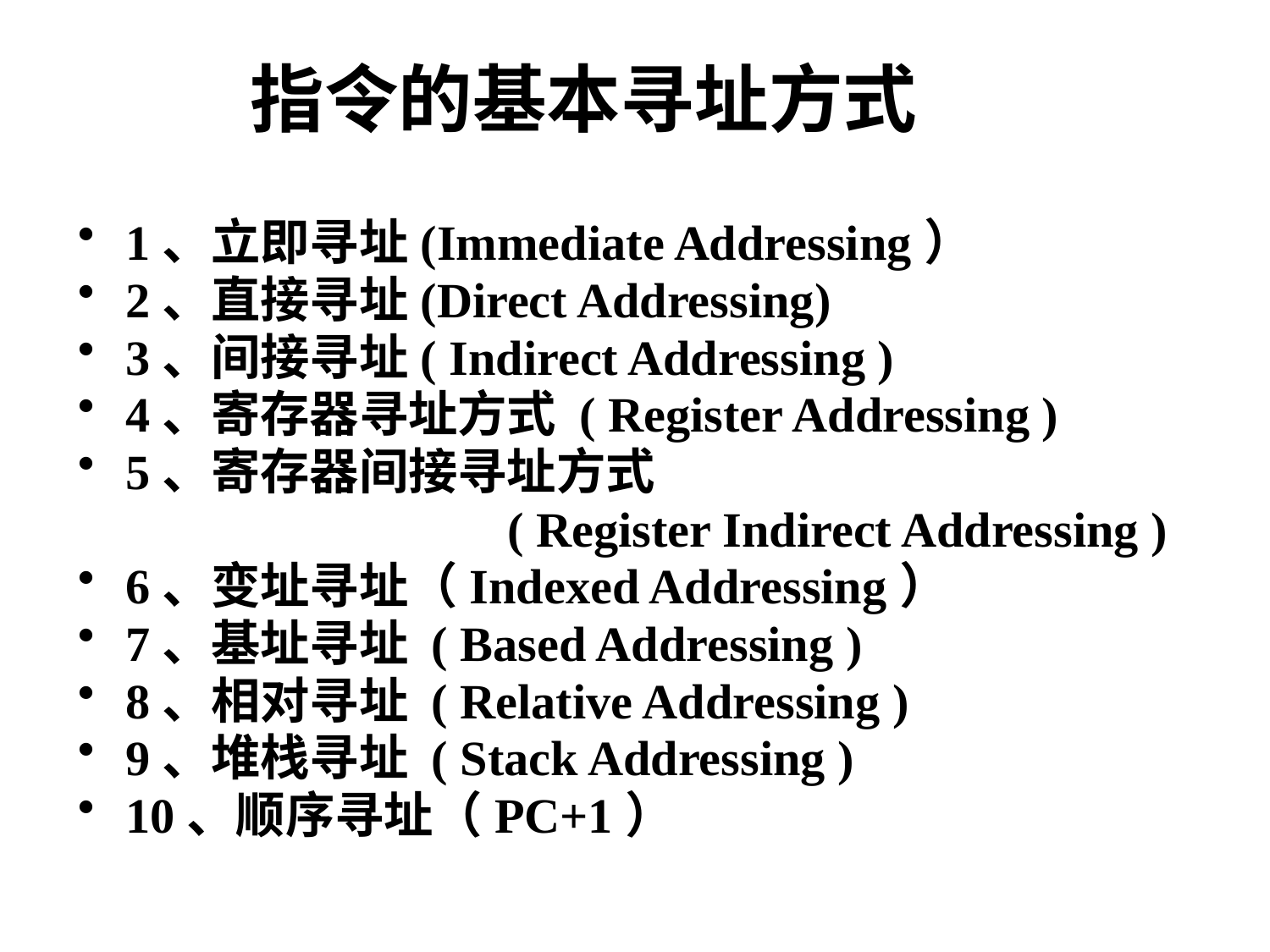

指令的基本寻址方式
1、立即寻址(Immediate Addressing）
2、直接寻址(Direct Addressing)
3、间接寻址( Indirect Addressing )
4、寄存器寻址方式 ( Register Addressing )
5、寄存器间接寻址方式
                                   ( Register Indirect Addressing )
6、变址寻址（Indexed Addressing）
7、基址寻址 ( Based Addressing )
8、相对寻址 ( Relative Addressing )
9、堆栈寻址 ( Stack Addressing )
10、顺序寻址（PC+1）